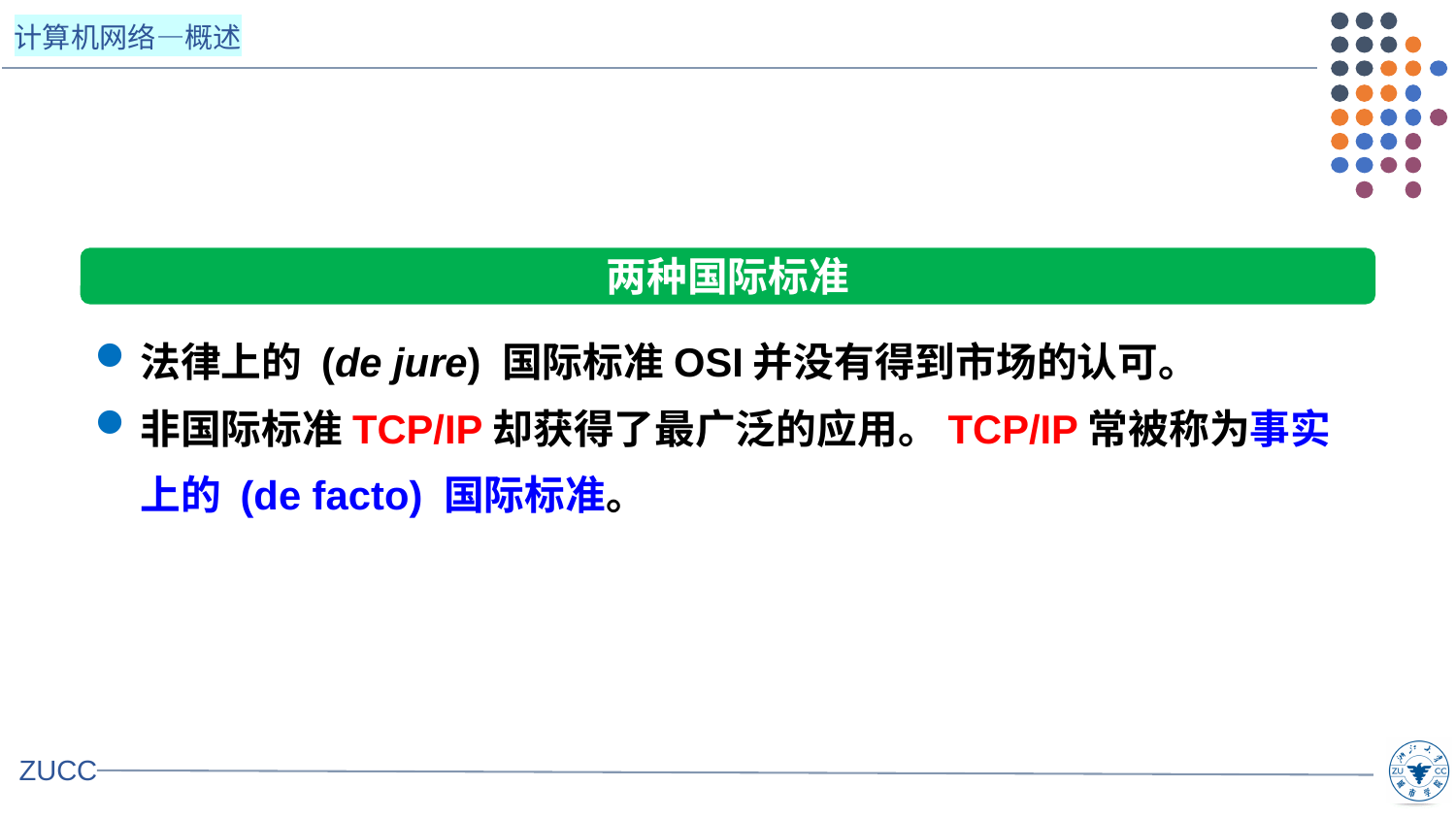

两种国际标准

法律上的 (de jure) 国际标准OSI并没有得到市场的认可。
非国际标准TCP/IP却获得了最广泛的应用。TCP/IP常被称为事实上的 (de facto) 国际标准。